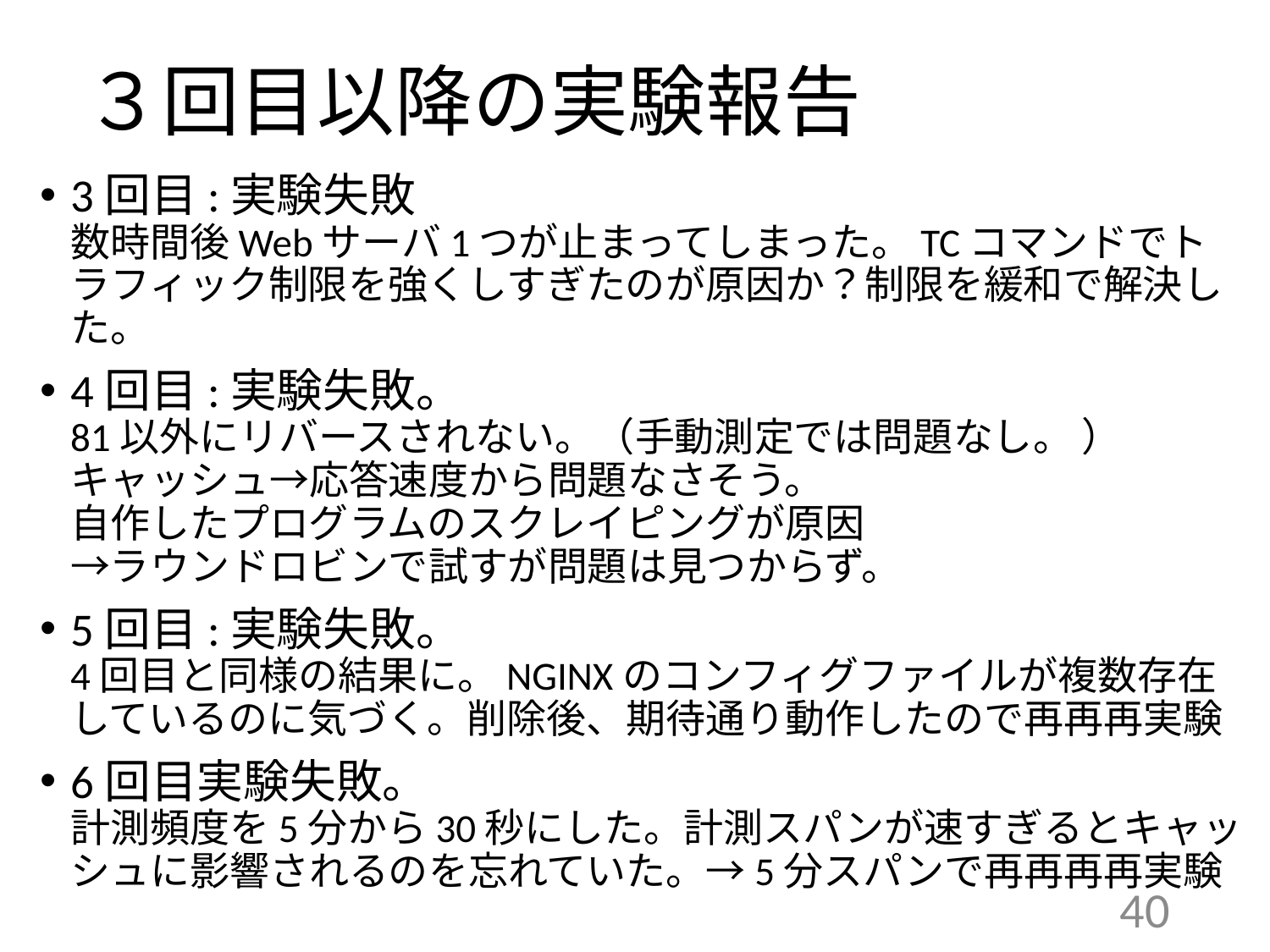

# ３回目以降の実験報告
3回目:実験失敗
数時間後Webサーバ1つが止まってしまった。TCコマンドでトラフィック制限を強くしすぎたのが原因か？制限を緩和で解決した。
4回目:実験失敗。
81以外にリバースされない。（手動測定では問題なし。 ）
キャッシュ→応答速度から問題なさそう。
自作したプログラムのスクレイピングが原因
→ラウンドロビンで試すが問題は見つからず。
5回目:実験失敗。
4回目と同様の結果に。NGINXのコンフィグファイルが複数存在しているのに気づく。削除後、期待通り動作したので再再再実験
6回目実験失敗。
計測頻度を5分から30秒にした。計測スパンが速すぎるとキャッシュに影響されるのを忘れていた。→5分スパンで再再再再実験
40